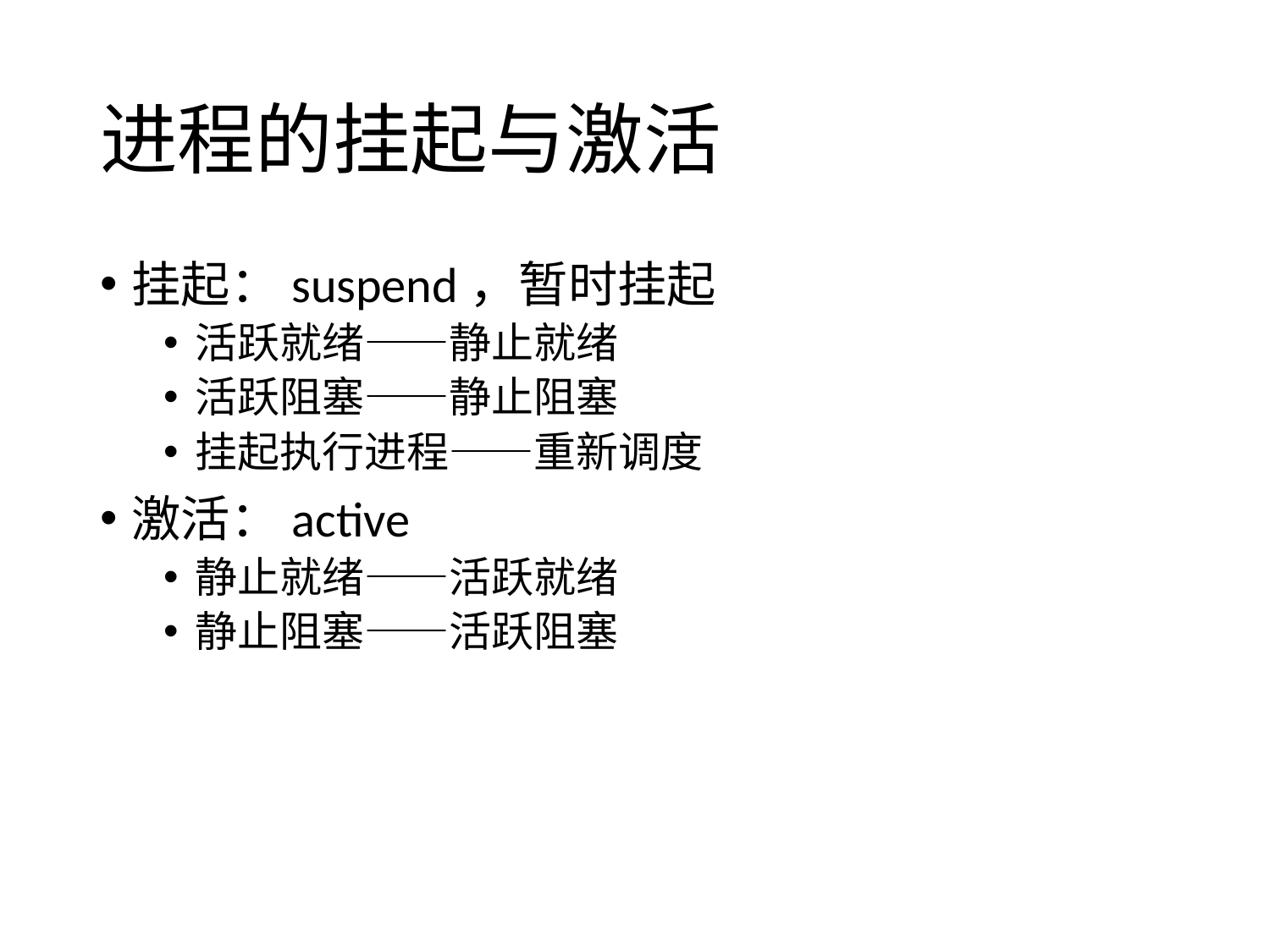

# 进程的挂起与激活
挂起：suspend，暂时挂起
活跃就绪——静止就绪
活跃阻塞——静止阻塞
挂起执行进程——重新调度
激活：active
静止就绪——活跃就绪
静止阻塞——活跃阻塞